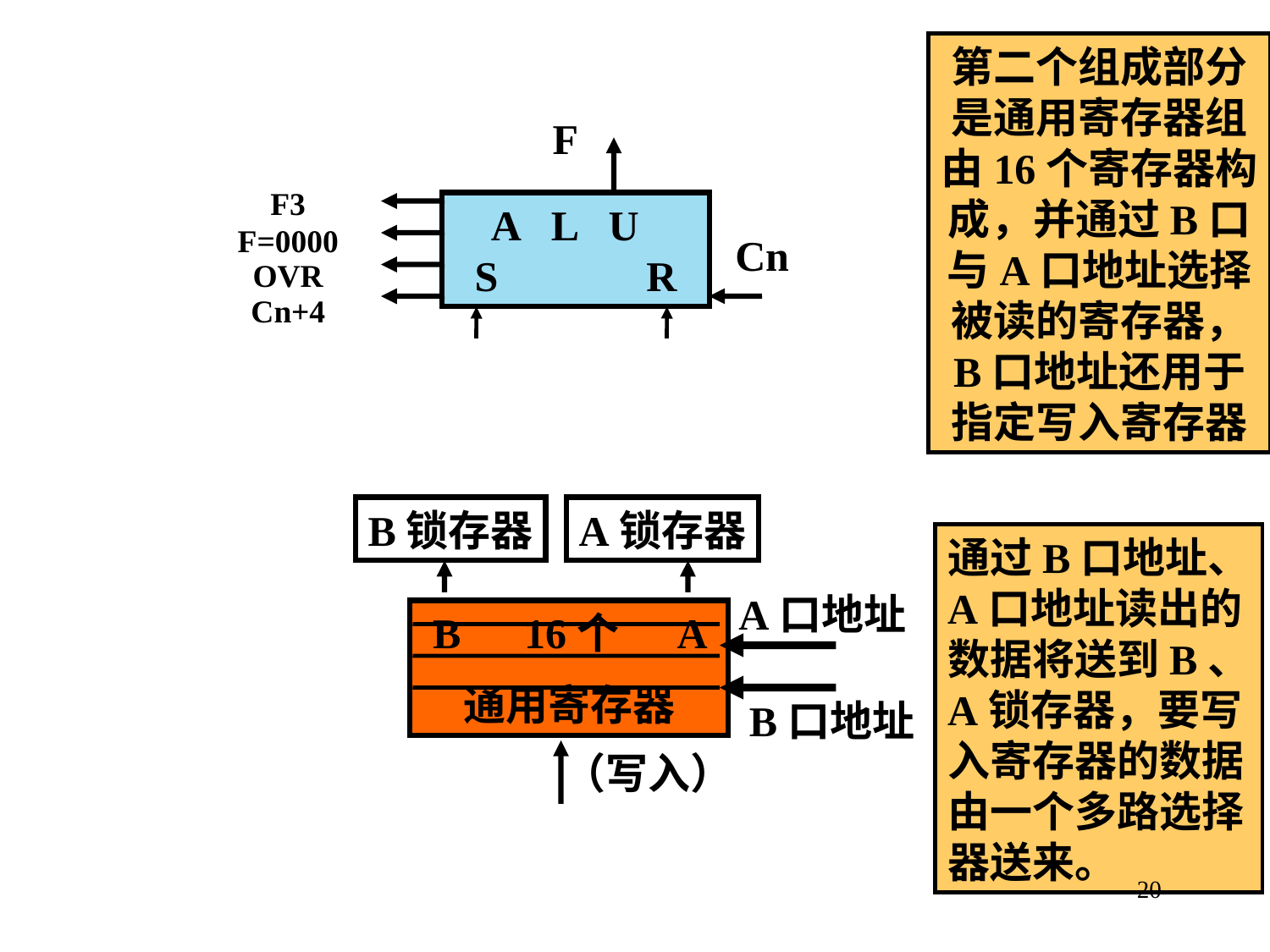

第二个组成部分
是通用寄存器组
由16个寄存器构
成，并通过B口
与A口地址选择
被读的寄存器，
B口地址还用于
指定写入寄存器
F

F3
F=0000
OVR
Cn+4
  A   L   U     S              R

Cn

B锁存器
A锁存器
通过B口地址、
A口地址读出的
数据将送到B、
A锁存器，要写
入寄存器的数据
由一个多路选择
器送来。

A口地址
 B      16个     A
通用寄存器

B口地址
（写入）

20